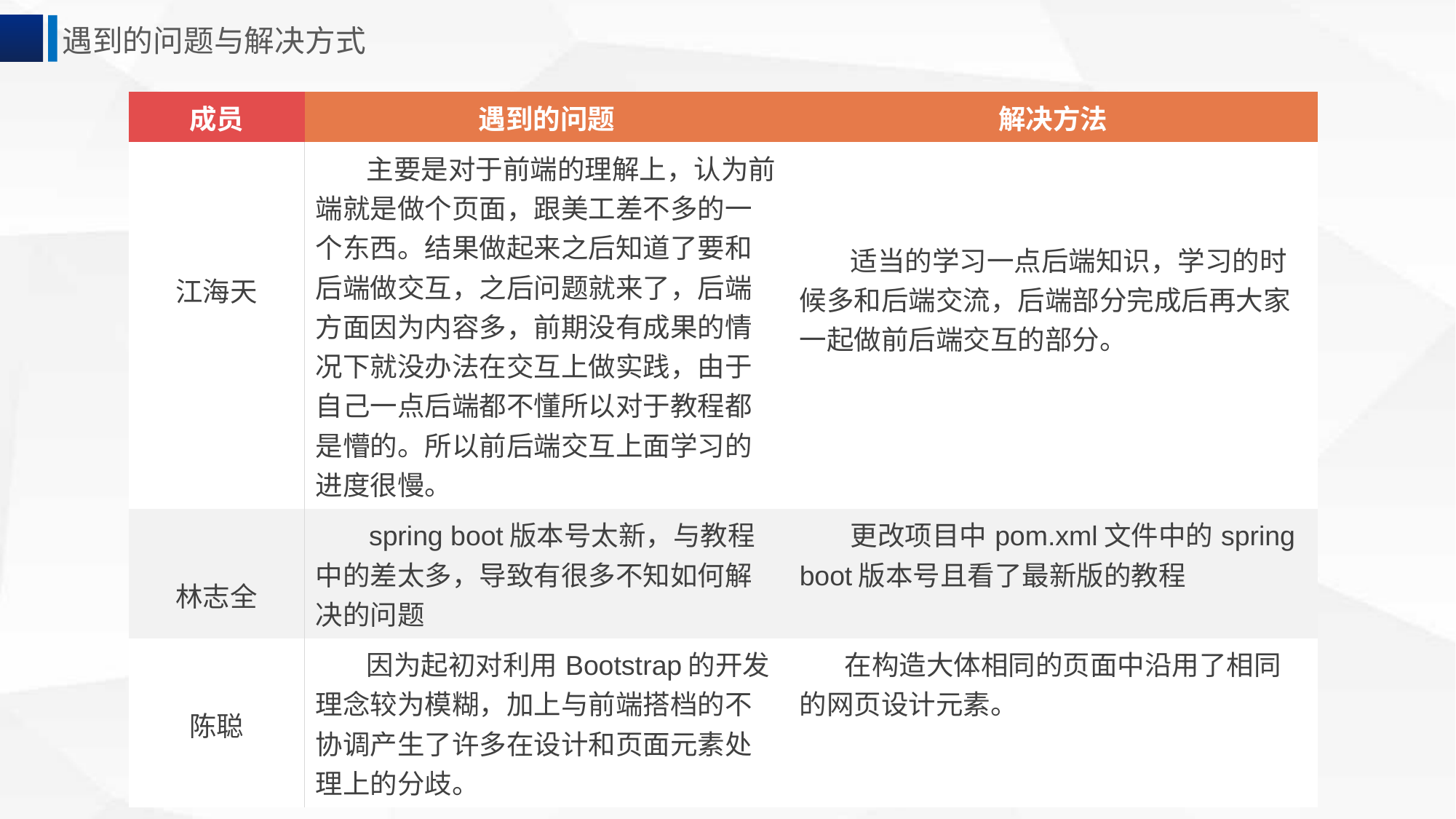

遇到的问题与解决方式

| 成员 | 遇到的问题 | 解决方法 |
| --- | --- | --- |
| 江海天 | 主要是对于前端的理解上，认为前端就是做个页面，跟美工差不多的一个东西。结果做起来之后知道了要和后端做交互，之后问题就来了，后端方面因为内容多，前期没有成果的情况下就没办法在交互上做实践，由于自己一点后端都不懂所以对于教程都是懵的。所以前后端交互上面学习的进度很慢。 | 适当的学习一点后端知识，学习的时候多和后端交流，后端部分完成后再大家一起做前后端交互的部分。 |
| 林志全 | spring boot版本号太新，与教程中的差太多，导致有很多不知如何解决的问题 | 更改项目中pom.xml文件中的spring boot版本号且看了最新版的教程 |
| 陈聪 | 因为起初对利用Bootstrap的开发理念较为模糊，加上与前端搭档的不协调产生了许多在设计和页面元素处理上的分歧。 | 在构造大体相同的页面中沿用了相同的网页设计元素。 |